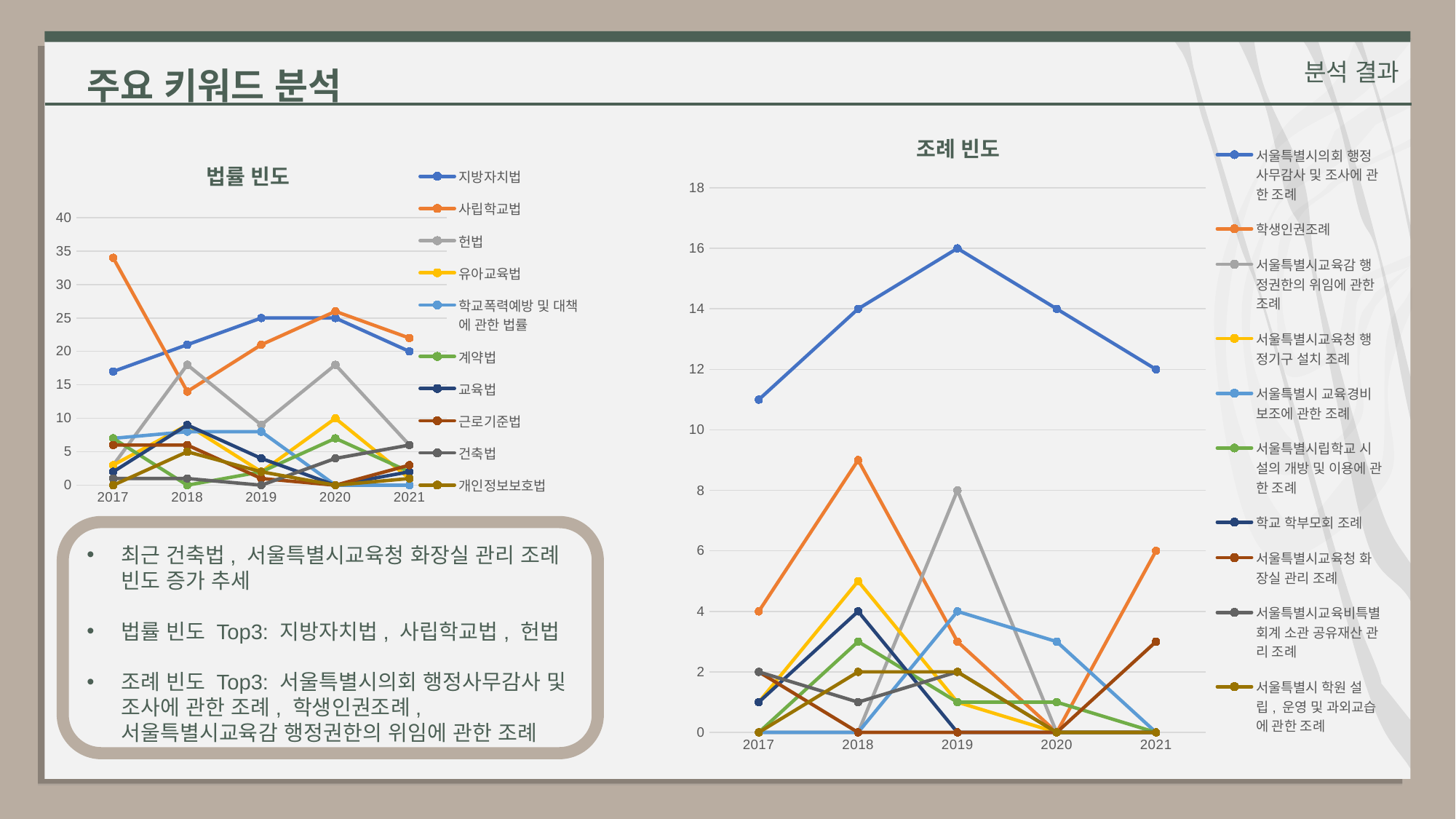

주요 키워드 분석
분석 결과

### Chart: 조례 빈도

| Category | 서울특별시의회 행정사무감사 및 조사에 관한 조례 | 학생인권조례 | 서울특별시교육감 행정권한의 위임에 관한 조례 | 서울특별시교육청 행정기구 설치 조례 | 서울특별시 교육경비보조에 관한 조례 | 서울특별시립학교 시설의 개방 및 이용에 관한 조례 | 학교 학부모회 조례 | 서울특별시교육청 화장실 관리 조례 | 서울특별시교육비특별회계 소관 공유재산 관리 조례 | 서울특별시 학원 설립, 운영 및 과외교습에 관한 조례 |
|---|---|---|---|---|---|---|---|---|---|---|
| 2017 | 11.0 | 4.0 | 0.0 | 1.0 | 0.0 | 0.0 | 1.0 | 2.0 | 2.0 | 0.0 |
| 2018 | 14.0 | 9.0 | 0.0 | 5.0 | 0.0 | 3.0 | 4.0 | 0.0 | 1.0 | 2.0 |
| 2019 | 16.0 | 3.0 | 8.0 | 1.0 | 4.0 | 1.0 | 0.0 | 0.0 | 2.0 | 2.0 |
| 2020 | 14.0 | 0.0 | 0.0 | 0.0 | 3.0 | 1.0 | 0.0 | 0.0 | 0.0 | 0.0 |
| 2021 | 12.0 | 6.0 | 0.0 | 0.0 | 0.0 | 0.0 | 0.0 | 3.0 | 0.0 | 0.0 |

### Chart: 법률 빈도

| Category | 지방자치법 | 사립학교법 | 헌법 | 유아교육법 | 학교폭력예방 및 대책에 관한 법률 | 계약법 | 교육법 | 근로기준법 | 건축법 | 개인정보보호법 |
|---|---|---|---|---|---|---|---|---|---|---|
| 2017 | 17.0 | 34.0 | 3.0 | 3.0 | 7.0 | 7.0 | 2.0 | 6.0 | 1.0 | 0.0 |
| 2018 | 21.0 | 14.0 | 18.0 | 9.0 | 8.0 | 0.0 | 9.0 | 6.0 | 1.0 | 5.0 |
| 2019 | 25.0 | 21.0 | 9.0 | 2.0 | 8.0 | 2.0 | 4.0 | 1.0 | 0.0 | 2.0 |
| 2020 | 25.0 | 26.0 | 18.0 | 10.0 | 0.0 | 7.0 | 0.0 | 0.0 | 4.0 | 0.0 |
| 2021 | 20.0 | 22.0 | 6.0 | 1.0 | 0.0 | 2.0 | 2.0 | 3.0 | 6.0 | 1.0 |

최근 건축법, 서울특별시교육청 화장실 관리 조례 빈도 증가 추세

법률 빈도 Top3: 지방자치법, 사립학교법, 헌법

조례 빈도 Top3: 서울특별시의회 행정사무감사 및 조사에 관한 조례, 학생인권조례, 서울특별시교육감 행정권한의 위임에 관한 조례